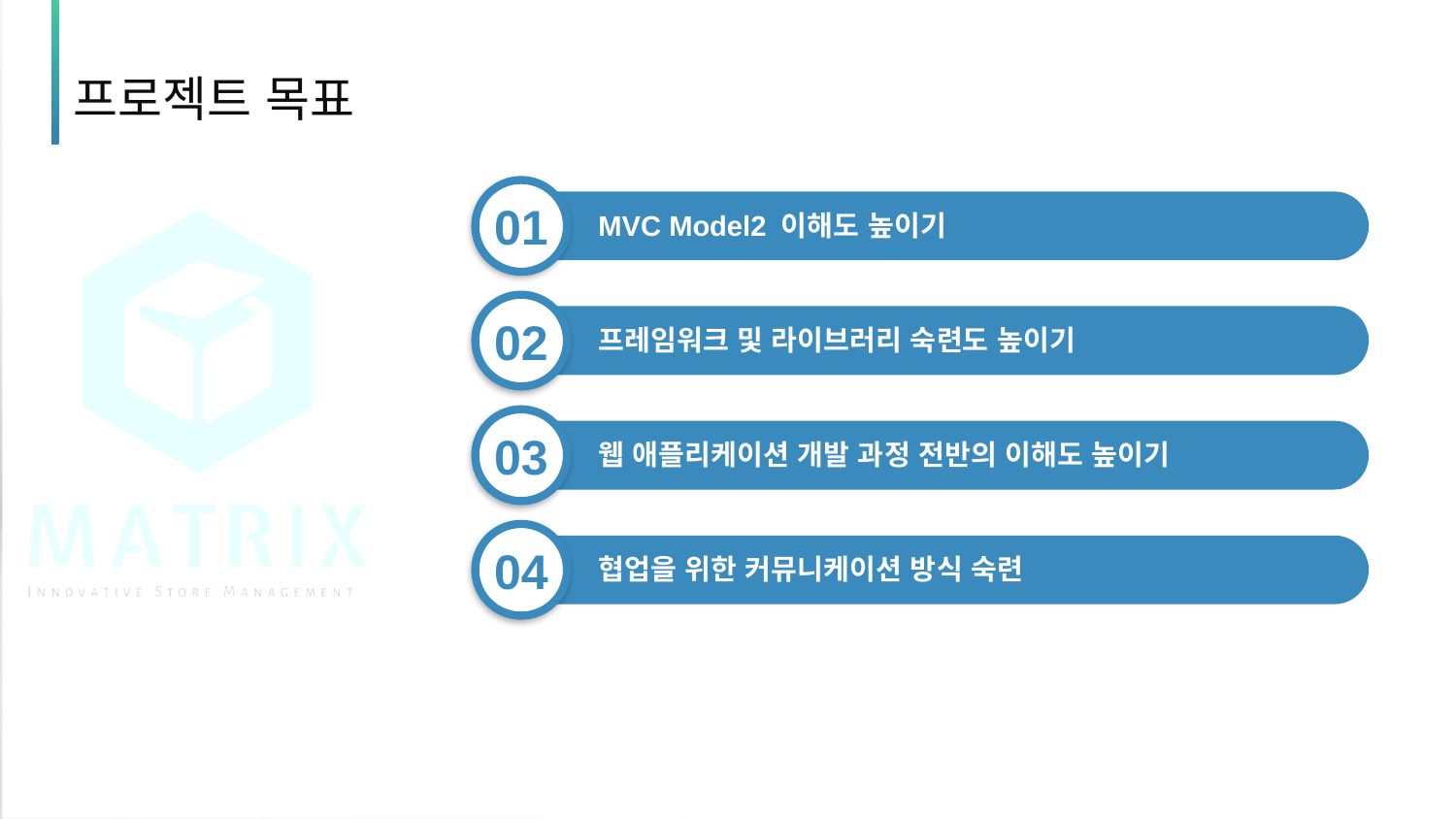

프로젝트 목표

01
MVC Model2 이해도 높이기

02
프레임워크 및 라이브러리 숙련도 높이기

03
웹 애플리케이션 개발 과정 전반의 이해도 높이기

04
협업을 위한 커뮤니케이션 방식 숙련